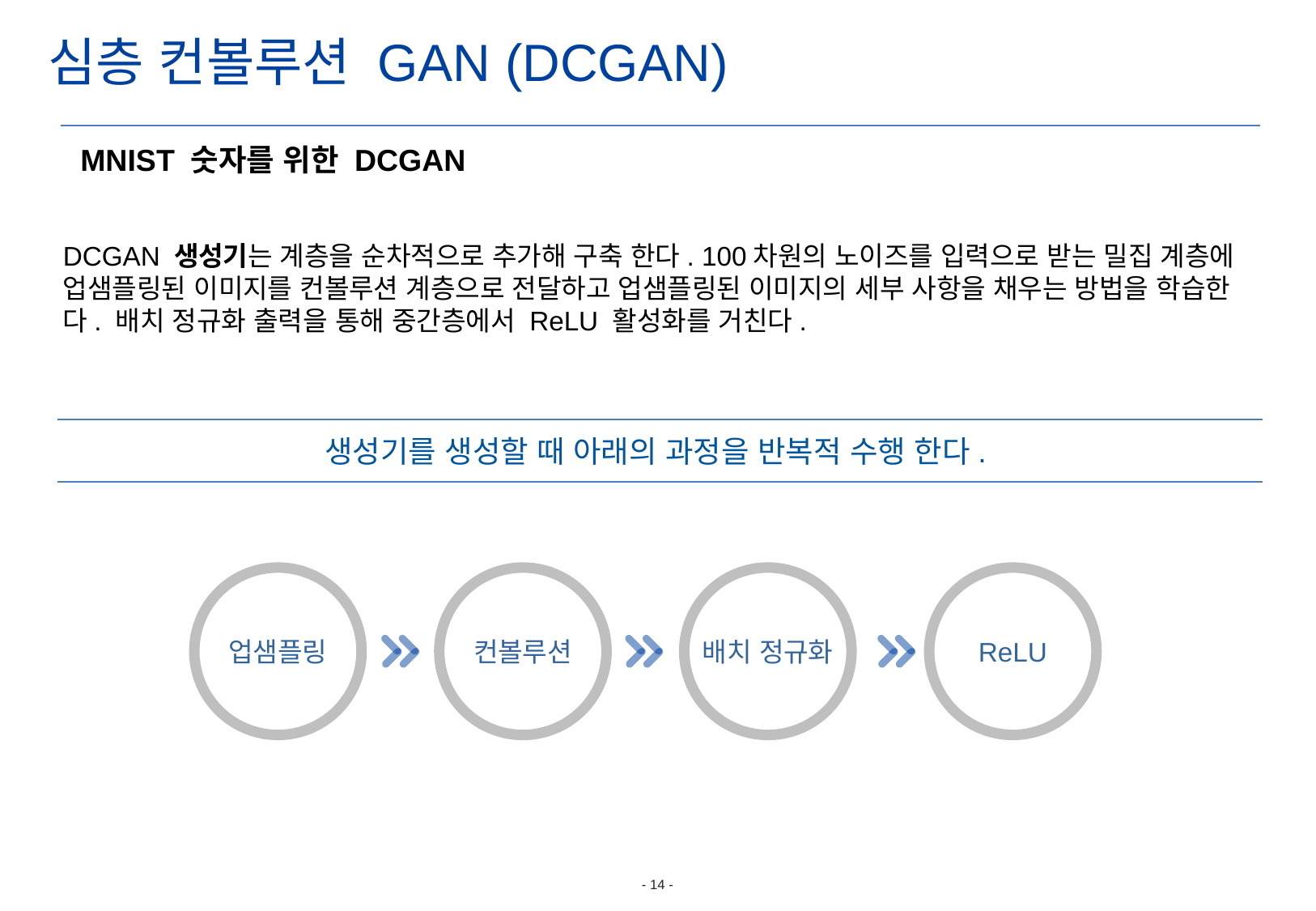

심층 컨볼루션 GAN (DCGAN)
DCGAN 생성기는 계층을 순차적으로 추가해 구축 한다. 100차원의 노이즈를 입력으로 받는 밀집 계층에 업샘플링된 이미지를 컨볼루션 계층으로 전달하고 업샘플링된 이미지의 세부 사항을 채우는 방법을 학습한다. 배치 정규화 출력을 통해 중간층에서 ReLU 활성화를 거친다.
MNIST 숫자를 위한 DCGAN
생성기를 생성할 때 아래의 과정을 반복적 수행 한다.
업샘플링
컨볼루션
배치 정규화
ReLU